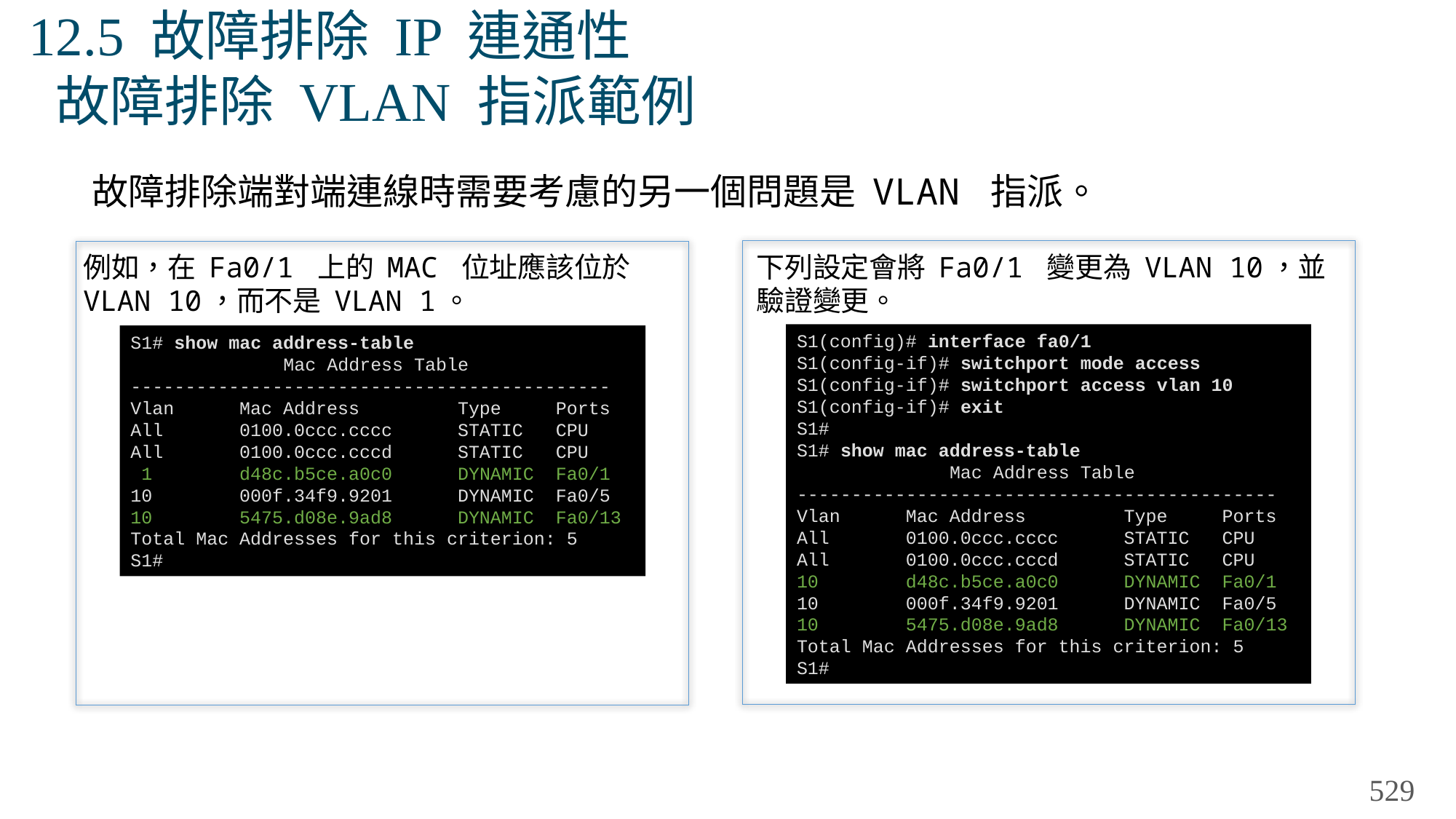

# 12.5 故障排除 IP 連通性 故障排除 VLAN 指派範例
故障排除端對端連線時需要考慮的另一個問題是 VLAN 指派。

例如，在 Fa0/1 上的 MAC 位址應該位於 VLAN 10，而不是 VLAN 1。
下列設定會將 Fa0/1 變更為 VLAN 10，並驗證變更。
S1(config)# interface fa0/1
S1(config-if)# switchport mode access
S1(config-if)# switchport access vlan 10
S1(config-if)# exit
S1#
S1# show mac address-table
              Mac Address Table
--------------------------------------------
Vlan      Mac Address         Type     Ports
All       0100.0ccc.cccc      STATIC   CPU
All       0100.0ccc.cccd      STATIC   CPU
10        d48c.b5ce.a0c0      DYNAMIC  Fa0/1
10        000f.34f9.9201      DYNAMIC  Fa0/5
10        5475.d08e.9ad8      DYNAMIC  Fa0/13
Total Mac Addresses for this criterion: 5
S1#
S1# show mac address-table
              Mac Address Table
--------------------------------------------
Vlan      Mac Address         Type     Ports
All       0100.0ccc.cccc      STATIC   CPU
All       0100.0ccc.cccd      STATIC   CPU
 1        d48c.b5ce.a0c0      DYNAMIC  Fa0/1
10        000f.34f9.9201      DYNAMIC  Fa0/5
10        5475.d08e.9ad8      DYNAMIC  Fa0/13
Total Mac Addresses for this criterion: 5
S1#
529